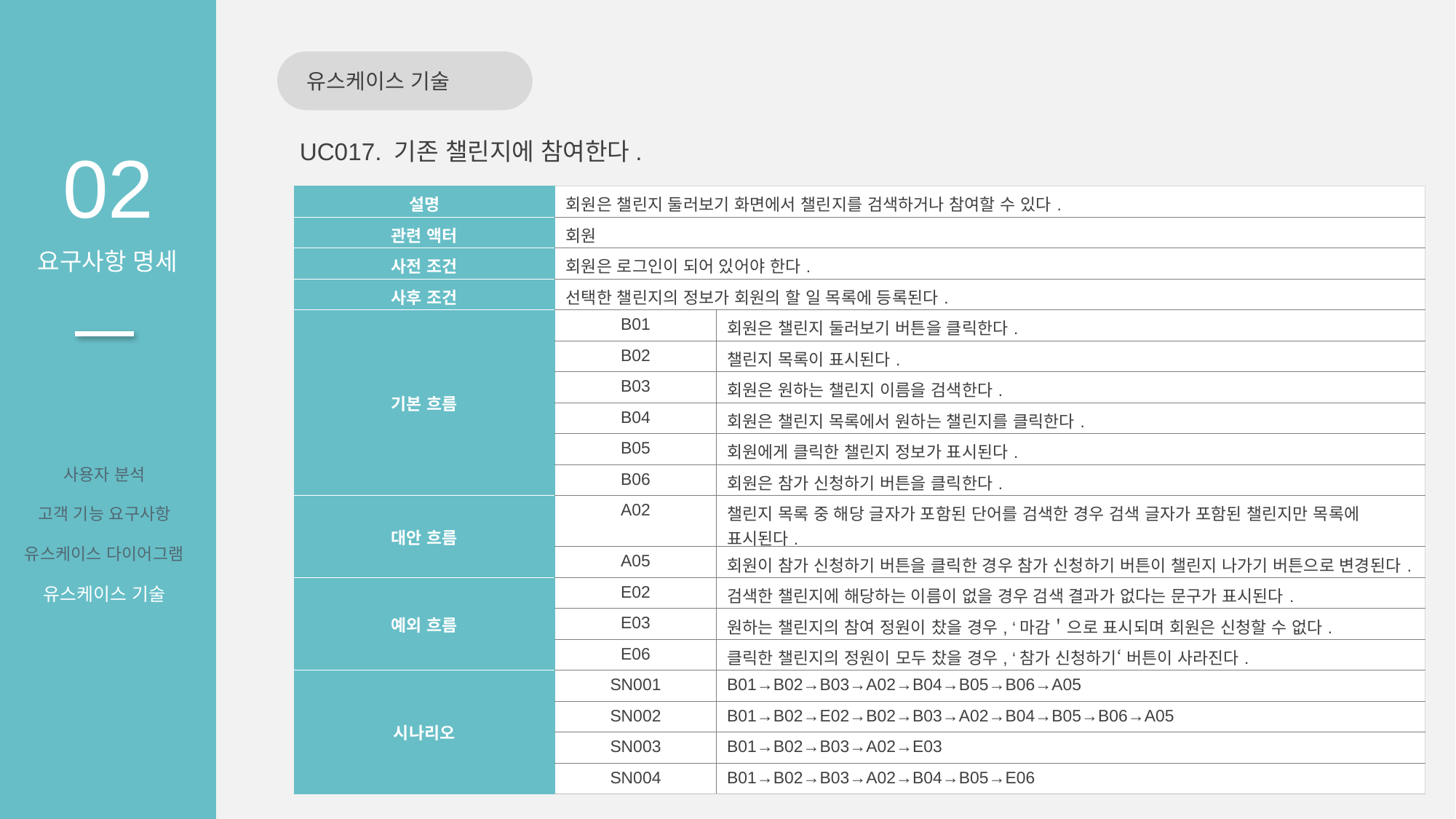

유스케이스 기술
02
요구사항 명세
UC017. 기존 챌린지에 참여한다.
| 설명 | 회원은 챌린지 둘러보기 화면에서 챌린지를 검색하거나 참여할 수 있다. |  |
| --- | --- | --- |
| 관련 액터 | 회원 |  |
| 사전 조건 | 회원은 로그인이 되어 있어야 한다. |  |
| 사후 조건 | 선택한 챌린지의 정보가 회원의 할 일 목록에 등록된다. |  |
| 기본 흐름 | B01 | 회원은 챌린지 둘러보기 버튼을 클릭한다. |
|  | B02 | 챌린지 목록이 표시된다. |
|  | B03 | 회원은 원하는 챌린지 이름을 검색한다. |
|  | B04 | 회원은 챌린지 목록에서 원하는 챌린지를 클릭한다. |
|  | B05 | 회원에게 클릭한 챌린지 정보가 표시된다. |
|  | B06 | 회원은 참가 신청하기 버튼을 클릭한다. |
| 대안 흐름 | A02 | 챌린지 목록 중 해당 글자가 포함된 단어를 검색한 경우 검색 글자가 포함된 챌린지만 목록에 표시된다. |
|  | A05 | 회원이 참가 신청하기 버튼을 클릭한 경우 참가 신청하기 버튼이 챌린지 나가기 버튼으로 변경된다. |
| 예외 흐름 | E02 | 검색한 챌린지에 해당하는 이름이 없을 경우 검색 결과가 없다는 문구가 표시된다. |
|  | E03 | 원하는 챌린지의 참여 정원이 찼을 경우, ‘마감＇으로 표시되며 회원은 신청할 수 없다. |
|  | E06 | 클릭한 챌린지의 정원이 모두 찼을 경우, ‘참가 신청하기‘ 버튼이 사라진다. |
| 시나리오 | SN001 | B01→B02→B03→A02→B04→B05→B06→A05 |
|  | SN002 | B01→B02→E02→B02→B03→A02→B04→B05→B06→A05 |
|  | SN003 | B01→B02→B03→A02→E03 |
|  | SN004 | B01→B02→B03→A02→B04→B05→E06 |
사용자 분석
고객 기능 요구사항
유스케이스 다이어그램
유스케이스 기술